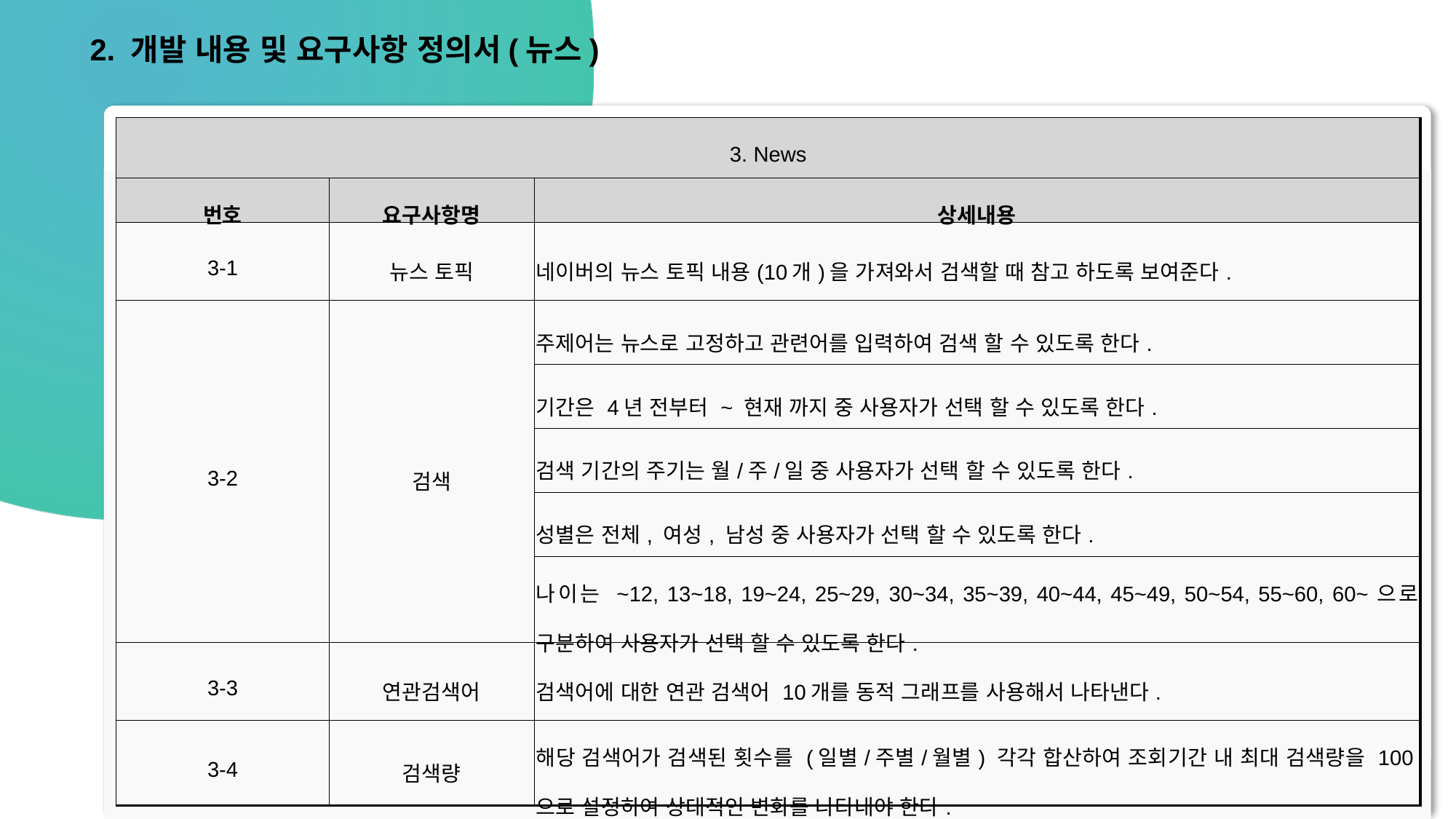

2. 개발 내용 및 요구사항 정의서(뉴스)
| 3. News |  |  |
| --- | --- | --- |
| 번호 | 요구사항명 | 상세내용 |
| 3-1 | 뉴스 토픽 | 네이버의 뉴스 토픽 내용(10개)을 가져와서 검색할 때 참고 하도록 보여준다. |
| 3-2 | 검색 | 주제어는 뉴스로 고정하고 관련어를 입력하여 검색 할 수 있도록 한다. |
|  |  | 기간은 4년 전부터 ~ 현재 까지 중 사용자가 선택 할 수 있도록 한다. |
|  |  | 검색 기간의 주기는 월/주/일 중 사용자가 선택 할 수 있도록 한다. |
|  |  | 성별은 전체, 여성, 남성 중 사용자가 선택 할 수 있도록 한다. |
|  |  | 나이는 ~12, 13~18, 19~24, 25~29, 30~34, 35~39, 40~44, 45~49, 50~54, 55~60, 60~으로 구분하여 사용자가 선택 할 수 있도록 한다. |
| 3-3 | 연관검색어 | 검색어에 대한 연관 검색어 10개를 동적 그래프를 사용해서 나타낸다. |
| 3-4 | 검색량 | 해당 검색어가 검색된 횟수를 (일별/주별/월별) 각각 합산하여 조회기간 내 최대 검색량을 100으로 설정하여 상대적인 변화를 나타내야 한다. |